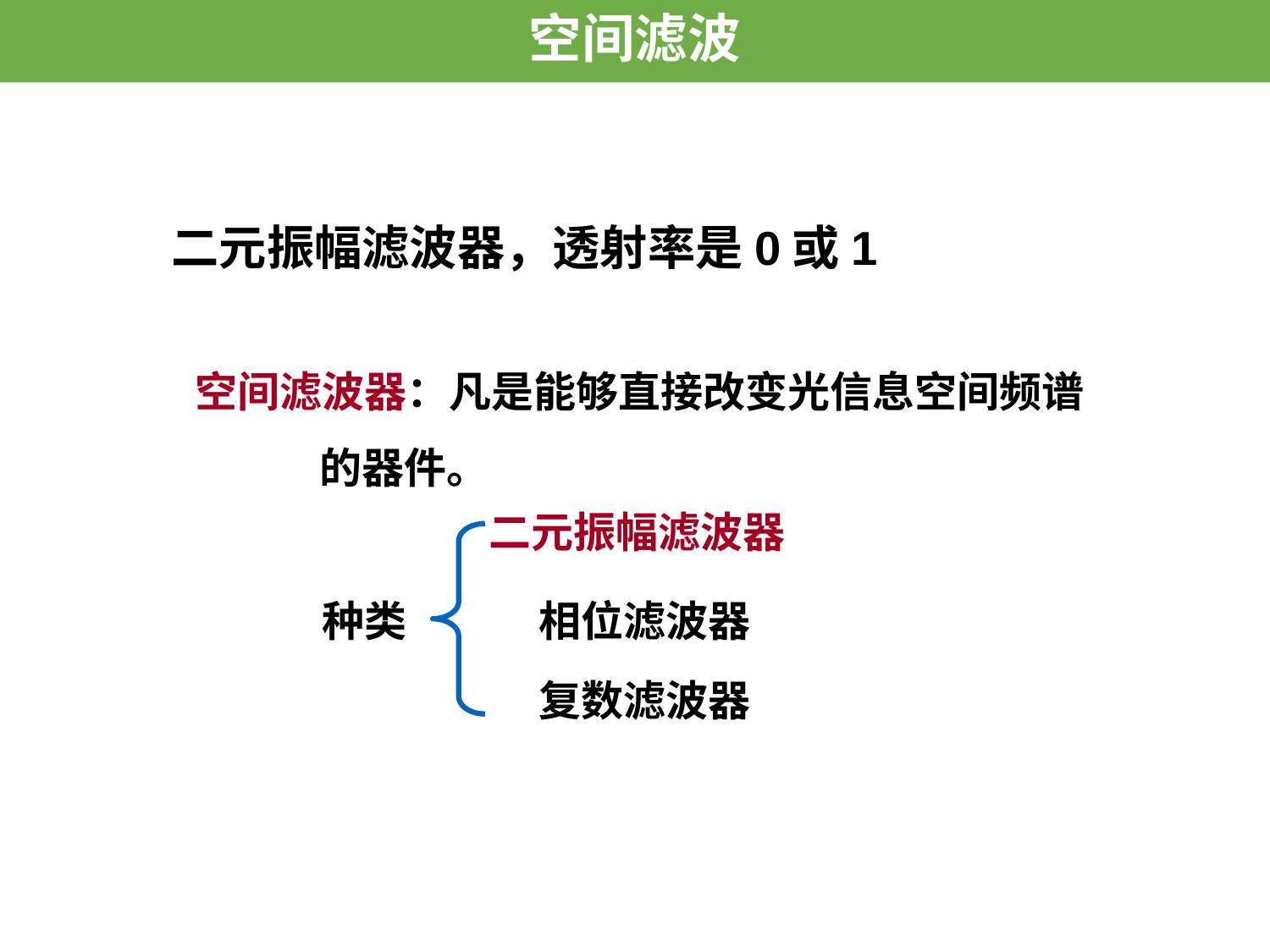

空间滤波
# 二元振幅滤波器，透射率是0或1
空间滤波器：凡是能够直接改变光信息空间频谱
            的器件。
二元振幅滤波器

种类
相位滤波器
复数滤波器